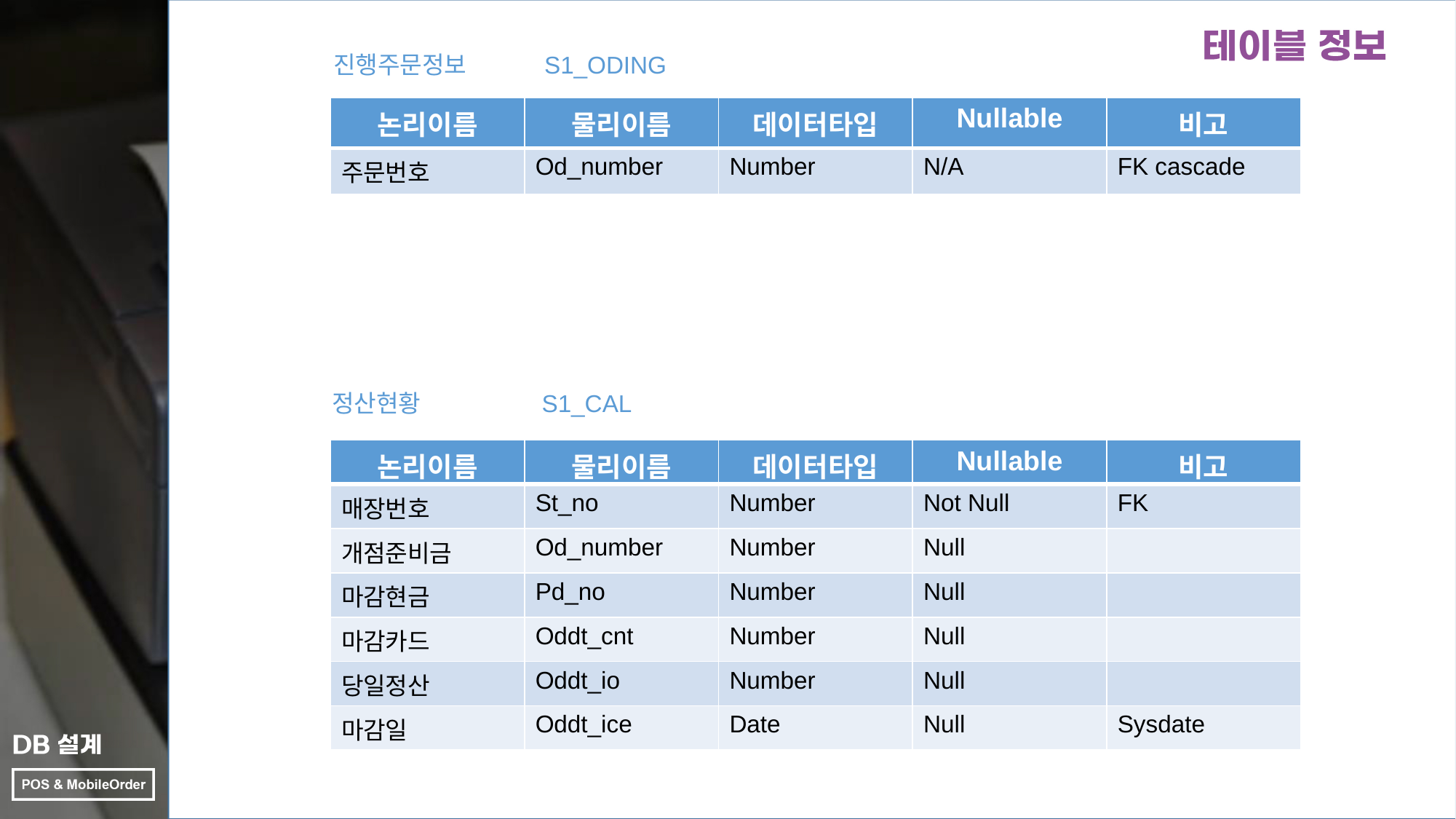

진행주문정보
S1_ODING
| 논리이름 | 물리이름 | 데이터타입 | Nullable | 비고 |
| --- | --- | --- | --- | --- |
| 주문번호 | Od\_number | Number | N/A | FK cascade |
정산현황
S1_CAL
| 논리이름 | 물리이름 | 데이터타입 | Nullable | 비고 |
| --- | --- | --- | --- | --- |
| 매장번호 | St\_no | Number | Not Null | FK |
| 개점준비금 | Od\_number | Number | Null |  |
| 마감현금 | Pd\_no | Number | Null |  |
| 마감카드 | Oddt\_cnt | Number | Null |  |
| 당일정산 | Oddt\_io | Number | Null |  |
| 마감일 | Oddt\_ice | Date | Null | Sysdate |